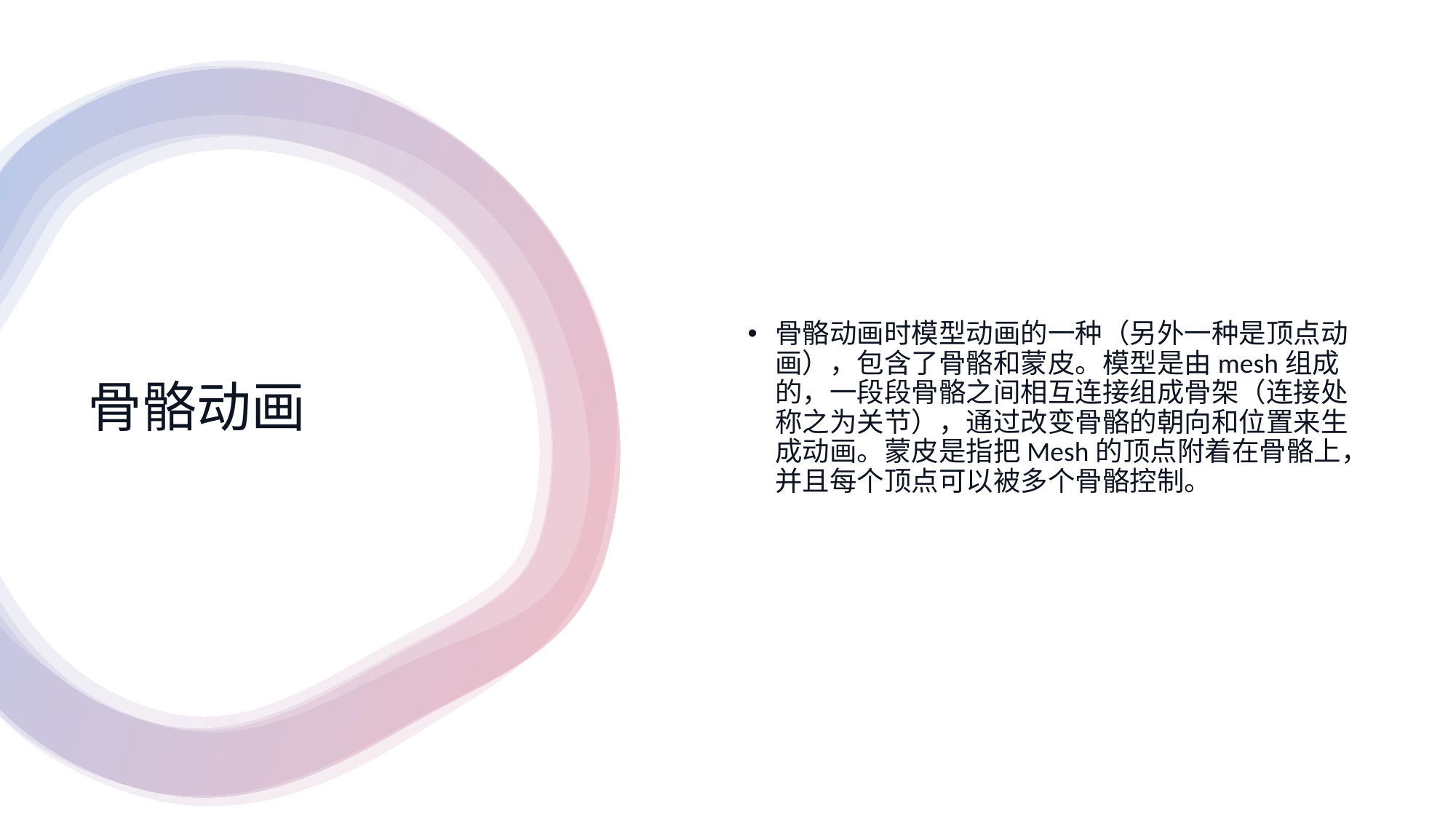

骨骼动画时模型动画的一种（另外一种是顶点动画），包含了骨骼和蒙皮。模型是由mesh组成的，一段段骨骼之间相互连接组成骨架（连接处称之为关节），通过改变骨骼的朝向和位置来生成动画。蒙皮是指把Mesh的顶点附着在骨骼上，并且每个顶点可以被多个骨骼控制。
# 骨骼动画